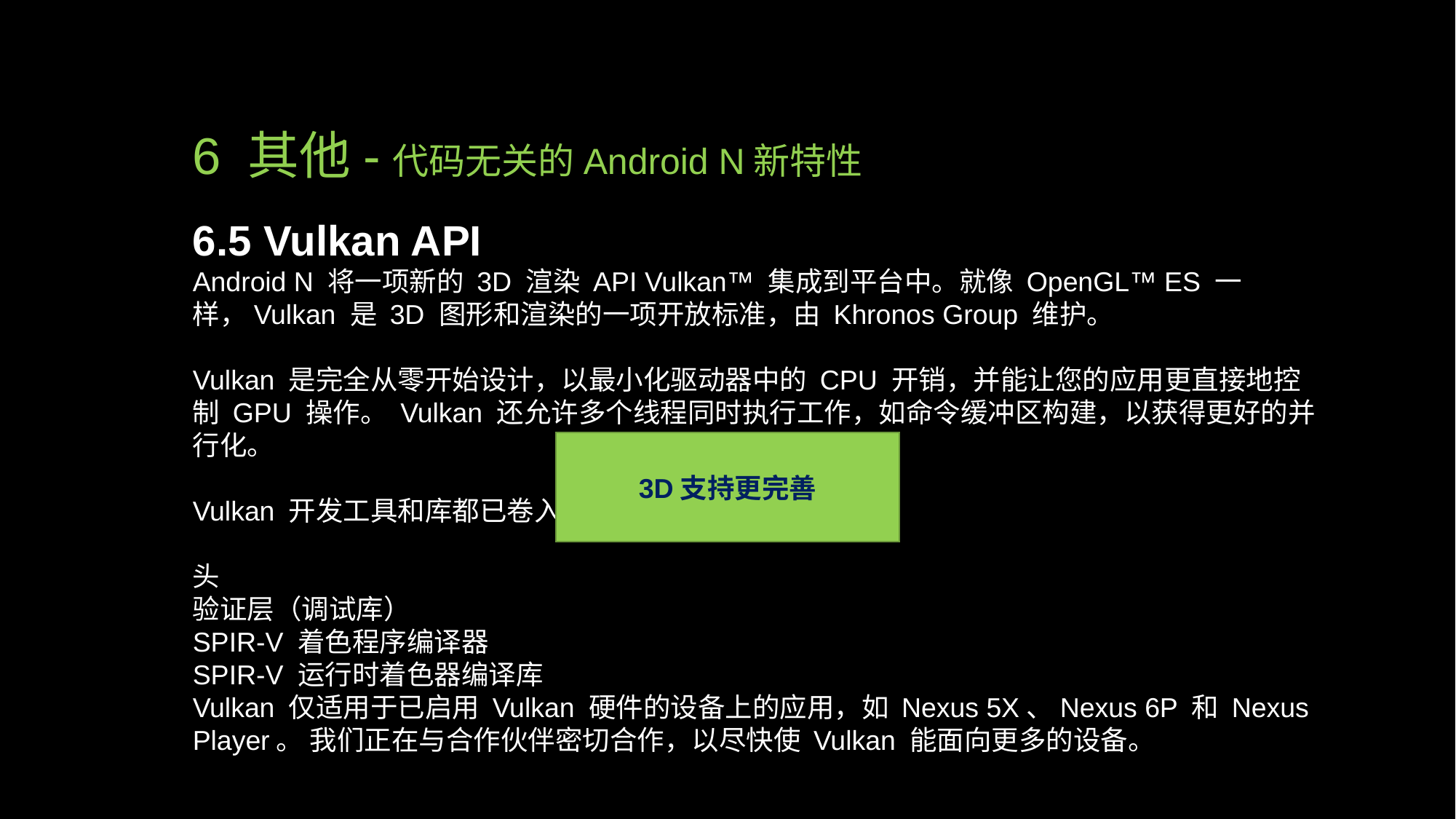

# 6 其他-代码无关的Android N新特性
6.5 Vulkan API
Android N 将一项新的 3D 渲染 API Vulkan™ 集成到平台中。就像 OpenGL™ ES 一样，Vulkan 是 3D 图形和渲染的一项开放标准，由 Khronos Group 维护。

Vulkan 是完全从零开始设计，以最小化驱动器中的 CPU 开销，并能让您的应用更直接地控制 GPU 操作。 Vulkan 还允许多个线程同时执行工作，如命令缓冲区构建，以获得更好的并行化。

Vulkan 开发工具和库都已卷入 Android NDK。它们包括：

头
验证层（调试库）
SPIR-V 着色程序编译器
SPIR-V 运行时着色器编译库
Vulkan 仅适用于已启用 Vulkan 硬件的设备上的应用，如 Nexus 5X、Nexus 6P 和 Nexus Player。 我们正在与合作伙伴密切合作，以尽快使 Vulkan 能面向更多的设备。

3D支持更完善